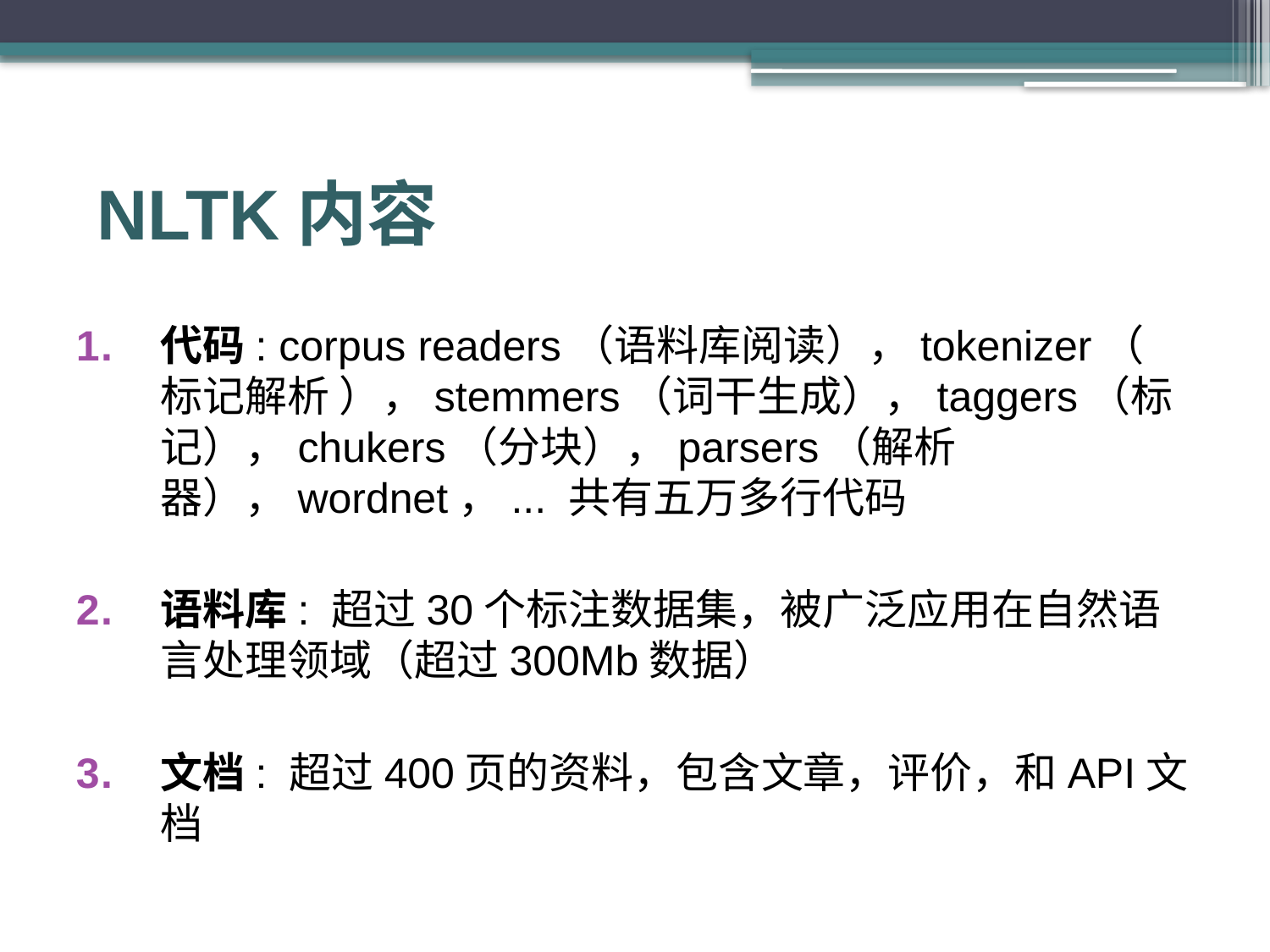

# NLTK内容
代码: corpus readers（语料库阅读），tokenizer（ 标记解析 ），stemmers（词干生成），taggers（标记），chukers（分块），parsers（解析器），wordnet，... 共有五万多行代码

语料库: 超过30个标注数据集，被广泛应用在自然语言处理领域（超过300Mb数据）

文档: 超过400页的资料，包含文章，评价，和API文档